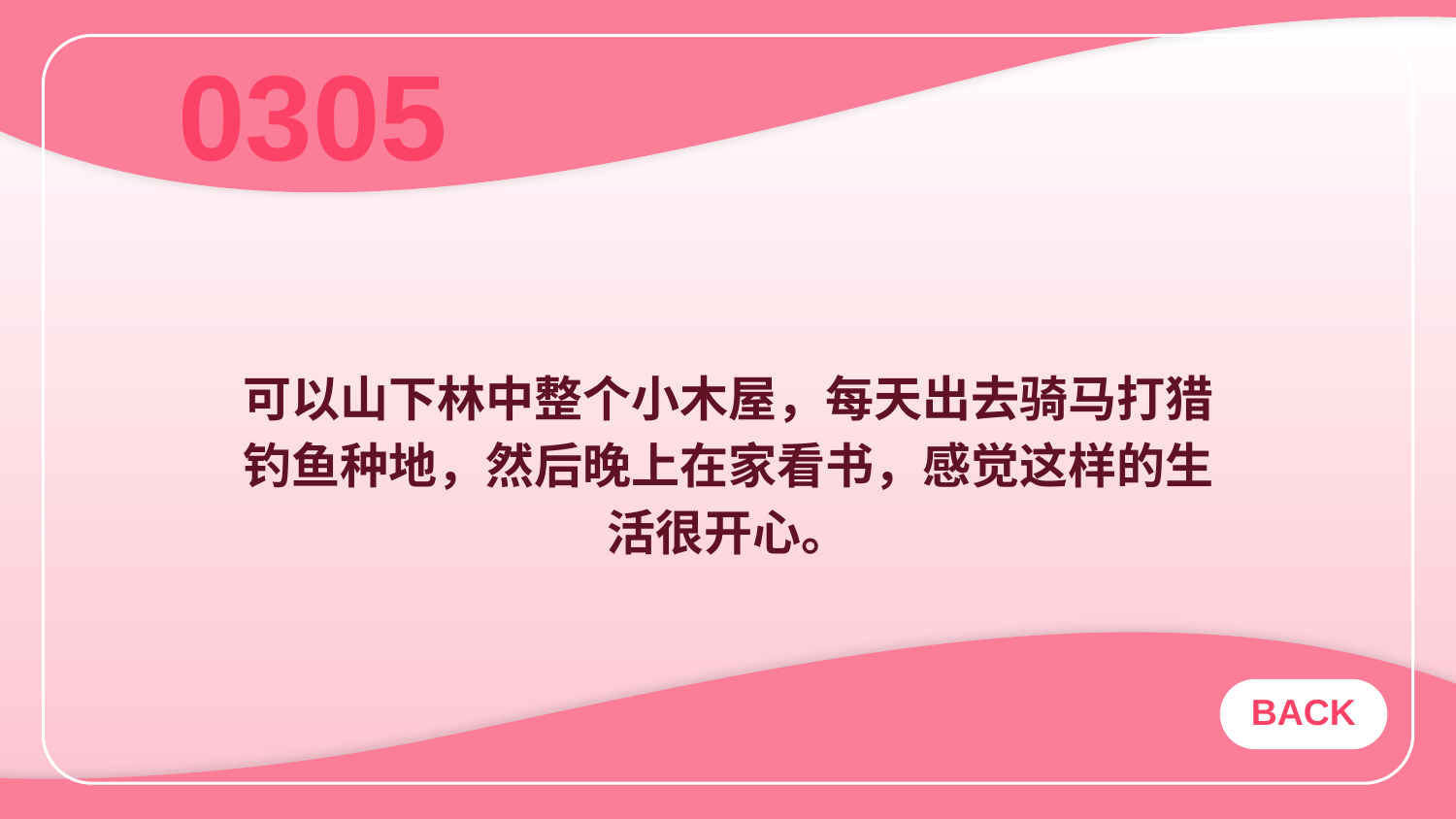

0305
# 可以山下林中整个小木屋，每天出去骑马打猎钓鱼种地，然后晚上在家看书，感觉这样的生活很开心。
BACK